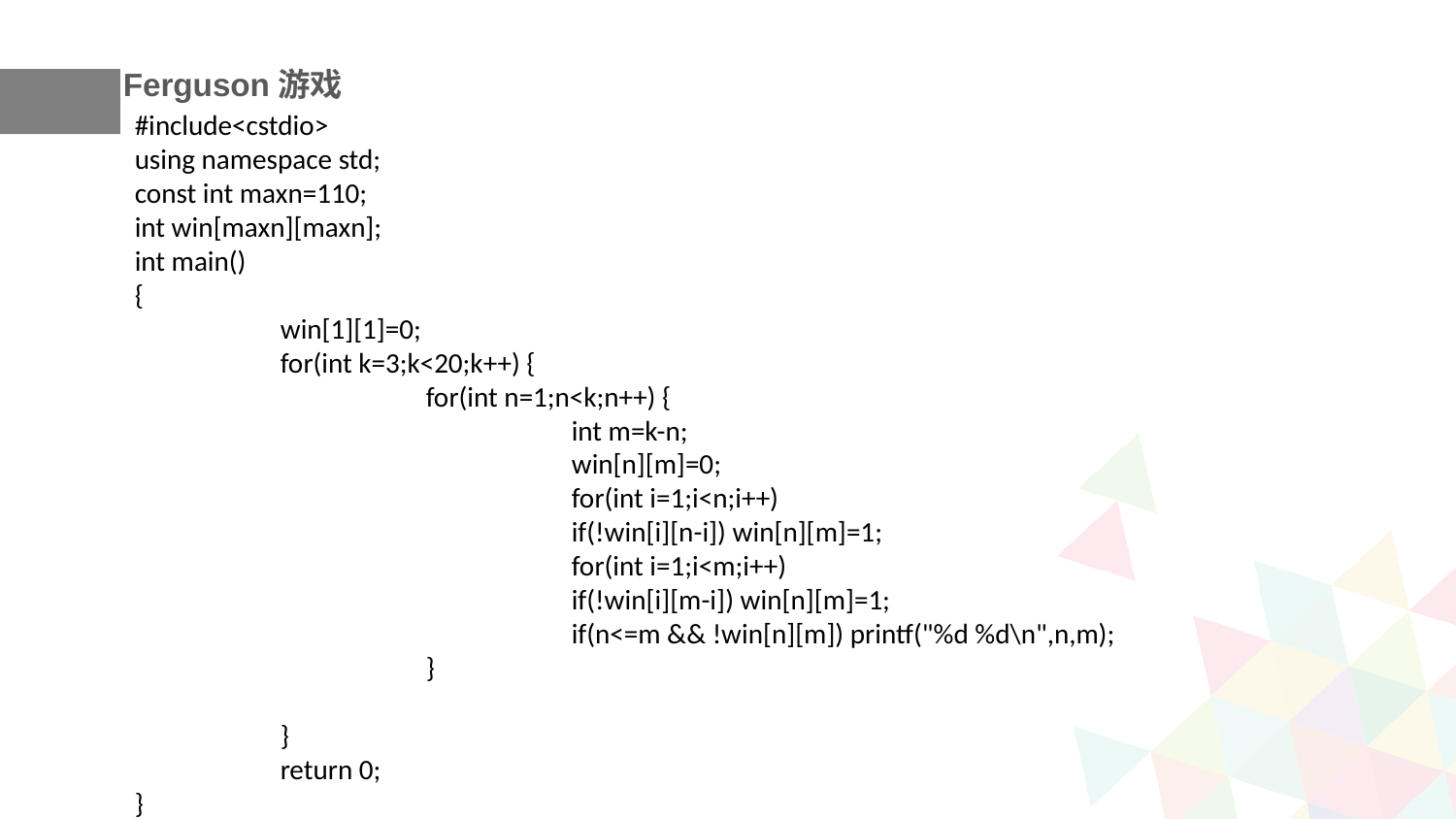

Ferguson游戏

#include<cstdio>
using namespace std;
const int maxn=110;
int win[maxn][maxn];
int main()
{
	win[1][1]=0;
	for(int k=3;k<20;k++) {
		for(int n=1;n<k;n++) {
			int m=k-n;
			win[n][m]=0;
			for(int i=1;i<n;i++)
			if(!win[i][n-i]) win[n][m]=1;
			for(int i=1;i<m;i++)
			if(!win[i][m-i]) win[n][m]=1;
			if(n<=m && !win[n][m]) printf("%d %d\n",n,m);
		}

	}
	return 0;
}